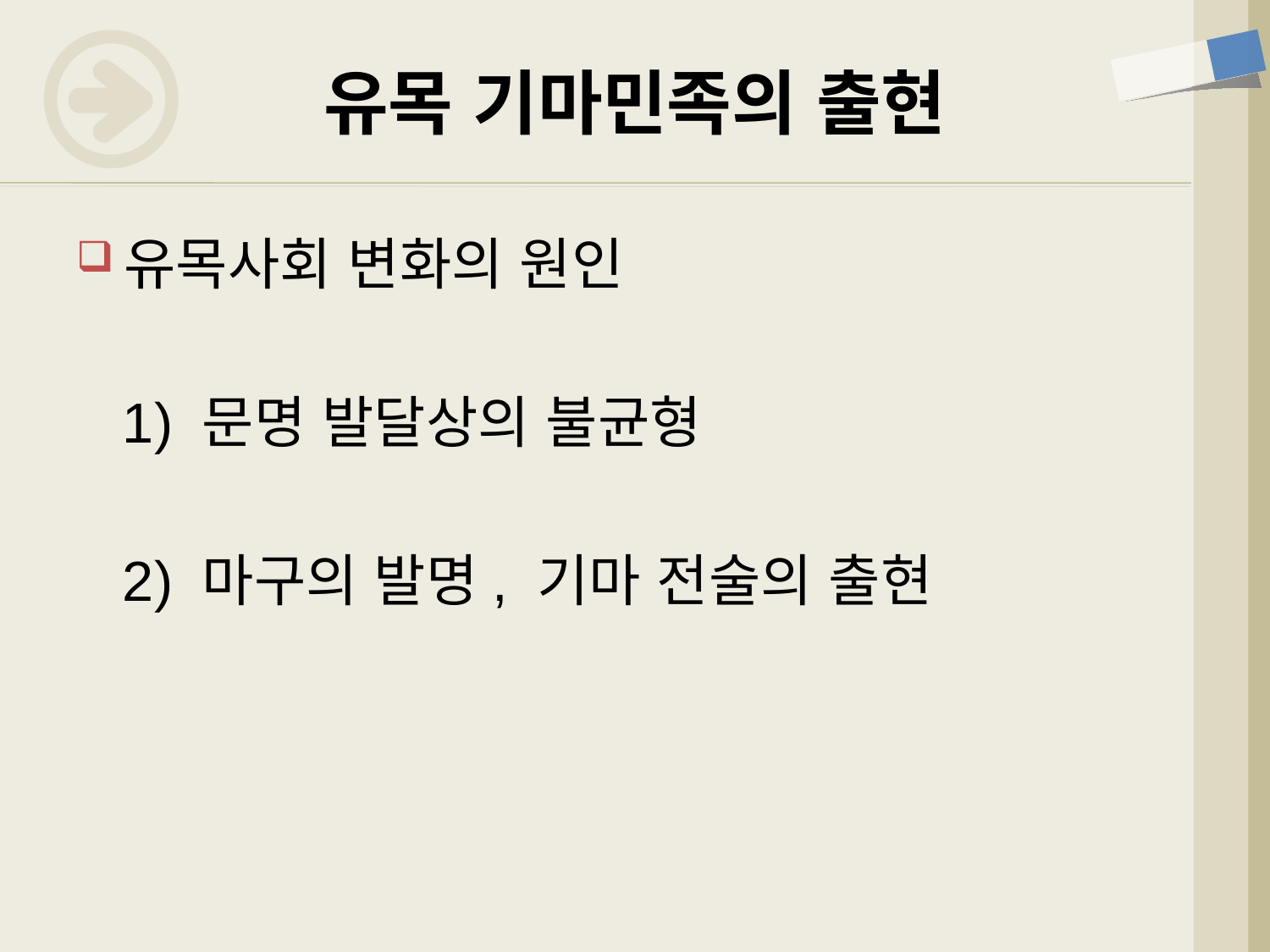

# 유목 기마민족의 출현
유목사회 변화의 원인

  1) 문명 발달상의 불균형

  2) 마구의 발명, 기마 전술의 출현